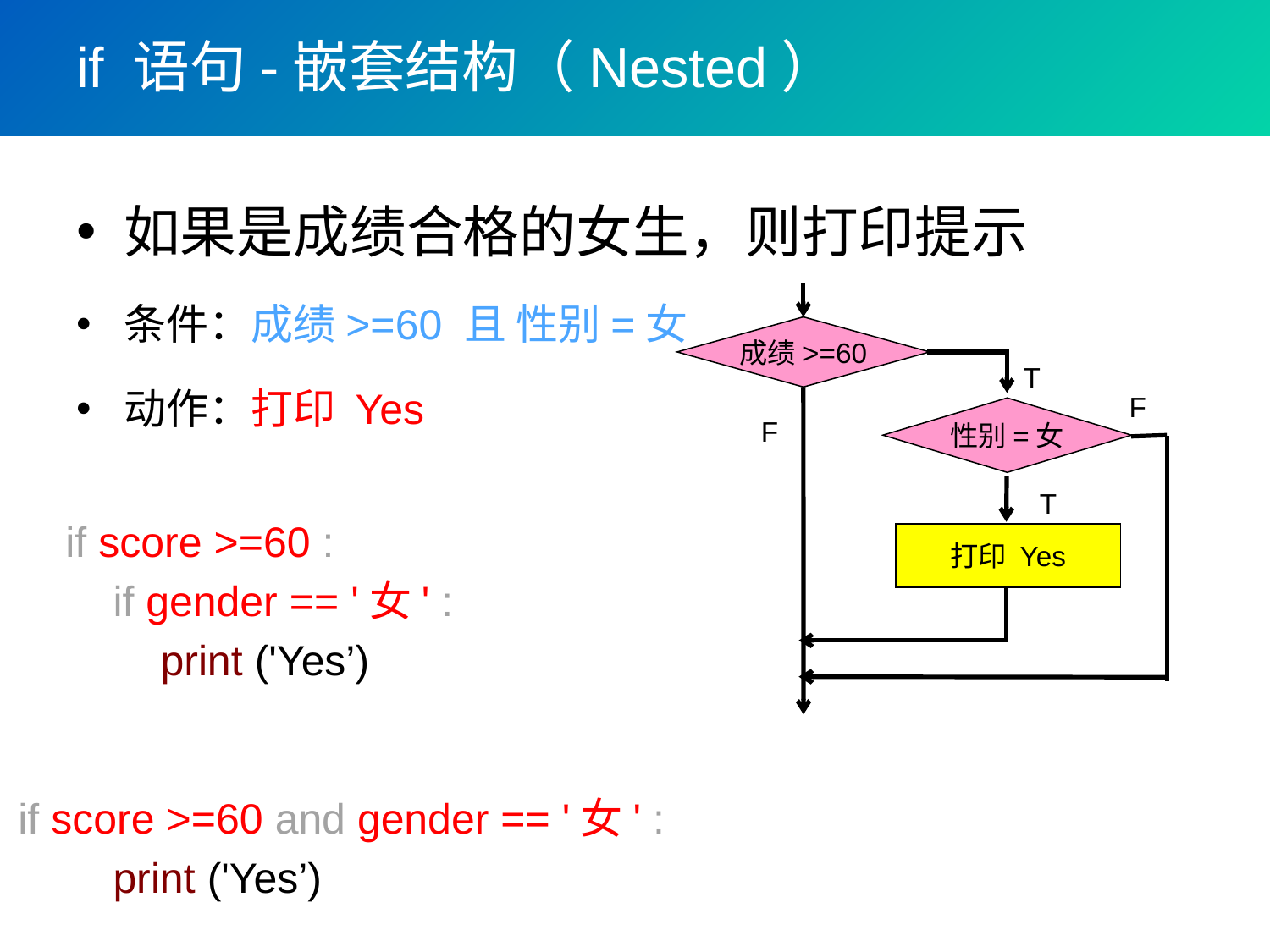

# if 语句-嵌套结构（Nested）
如果是成绩合格的女生，则打印提示
条件：成绩>=60 且 性别=女
动作：打印 Yes

成绩>=60
T
F
性别=女
F
T
打印 Yes
if score >=60 :
    if gender == '女' :
        print ('Yes’)
if score >=60 and gender == '女' :
        print ('Yes’)